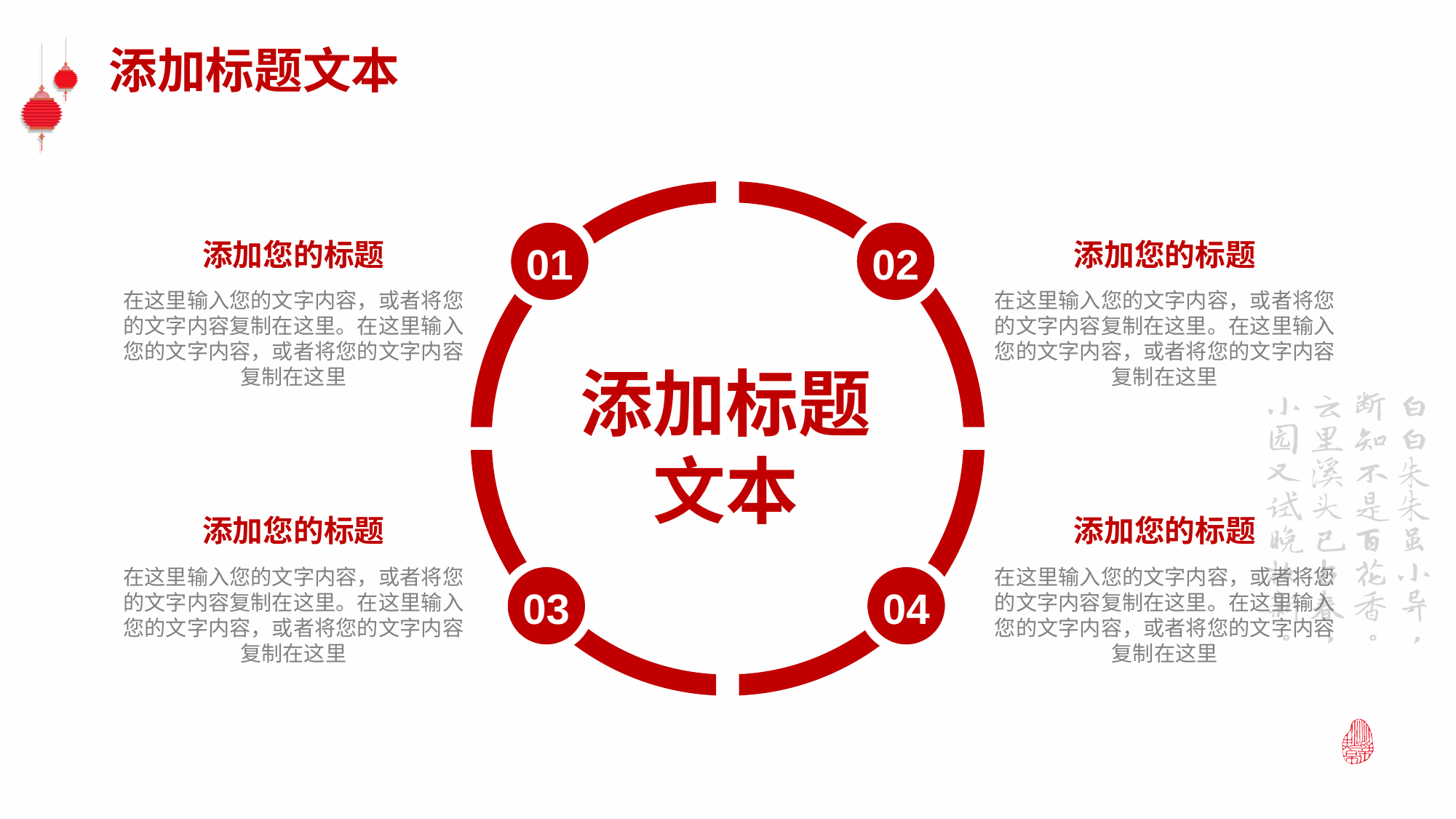

添加标题文本

添加您的标题
添加您的标题
01
02
在这里输入您的文字内容，或者将您的文字内容复制在这里。在这里输入您的文字内容，或者将您的文字内容复制在这里
在这里输入您的文字内容，或者将您的文字内容复制在这里。在这里输入您的文字内容，或者将您的文字内容复制在这里
添加标题
文本

添加您的标题
添加您的标题
在这里输入您的文字内容，或者将您的文字内容复制在这里。在这里输入您的文字内容，或者将您的文字内容复制在这里
在这里输入您的文字内容，或者将您的文字内容复制在这里。在这里输入您的文字内容，或者将您的文字内容复制在这里

03
04